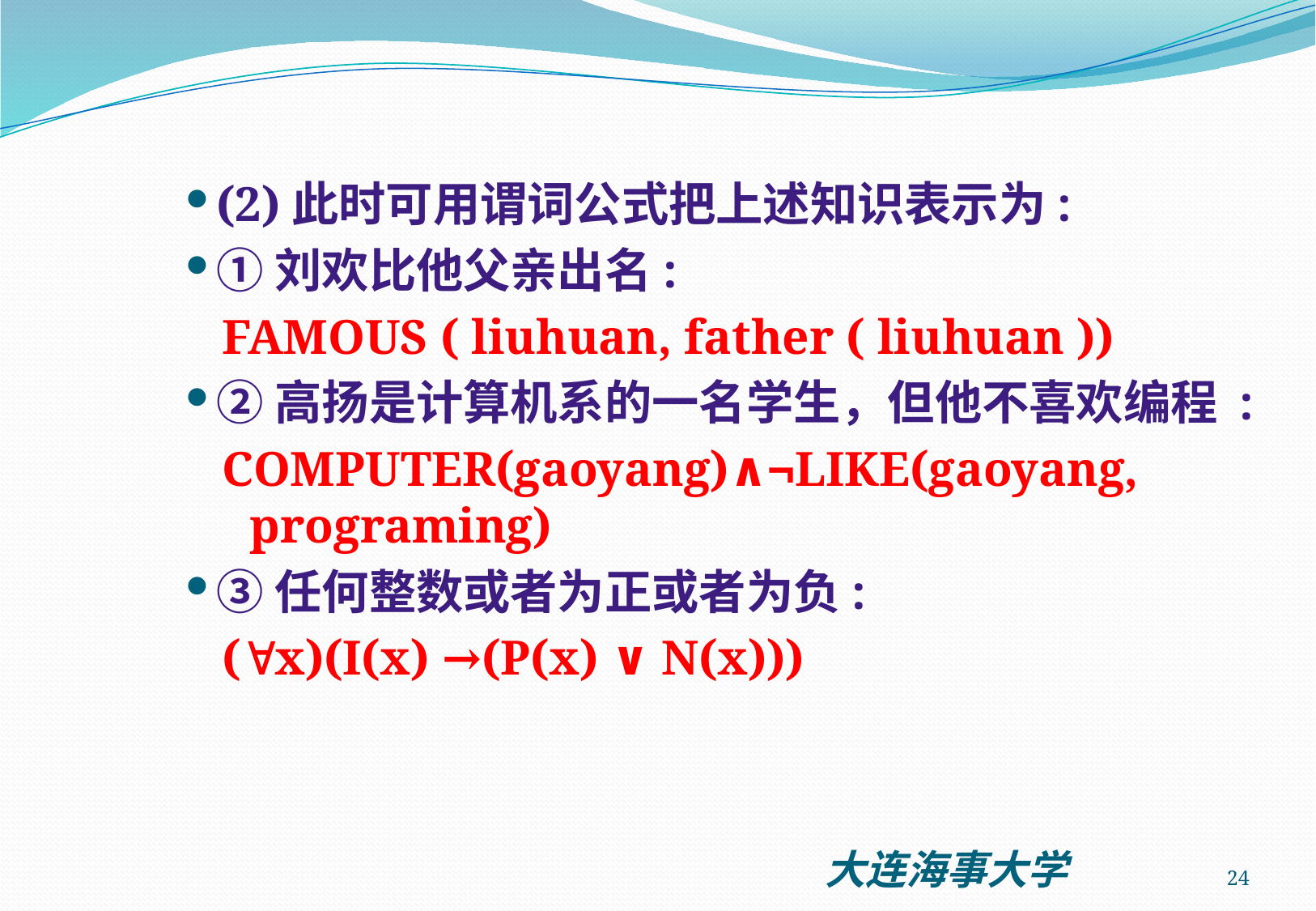

(2)此时可用谓词公式把上述知识表示为:
①刘欢比他父亲出名:
FAMOUS ( liuhuan, father ( liuhuan ))
②高扬是计算机系的一名学生，但他不喜欢编程 :
COMPUTER(gaoyang)∧¬LIKE(gaoyang, programing)
③任何整数或者为正或者为负:
(∀x)(I(x) →(P(x) ∨ N(x)))
24